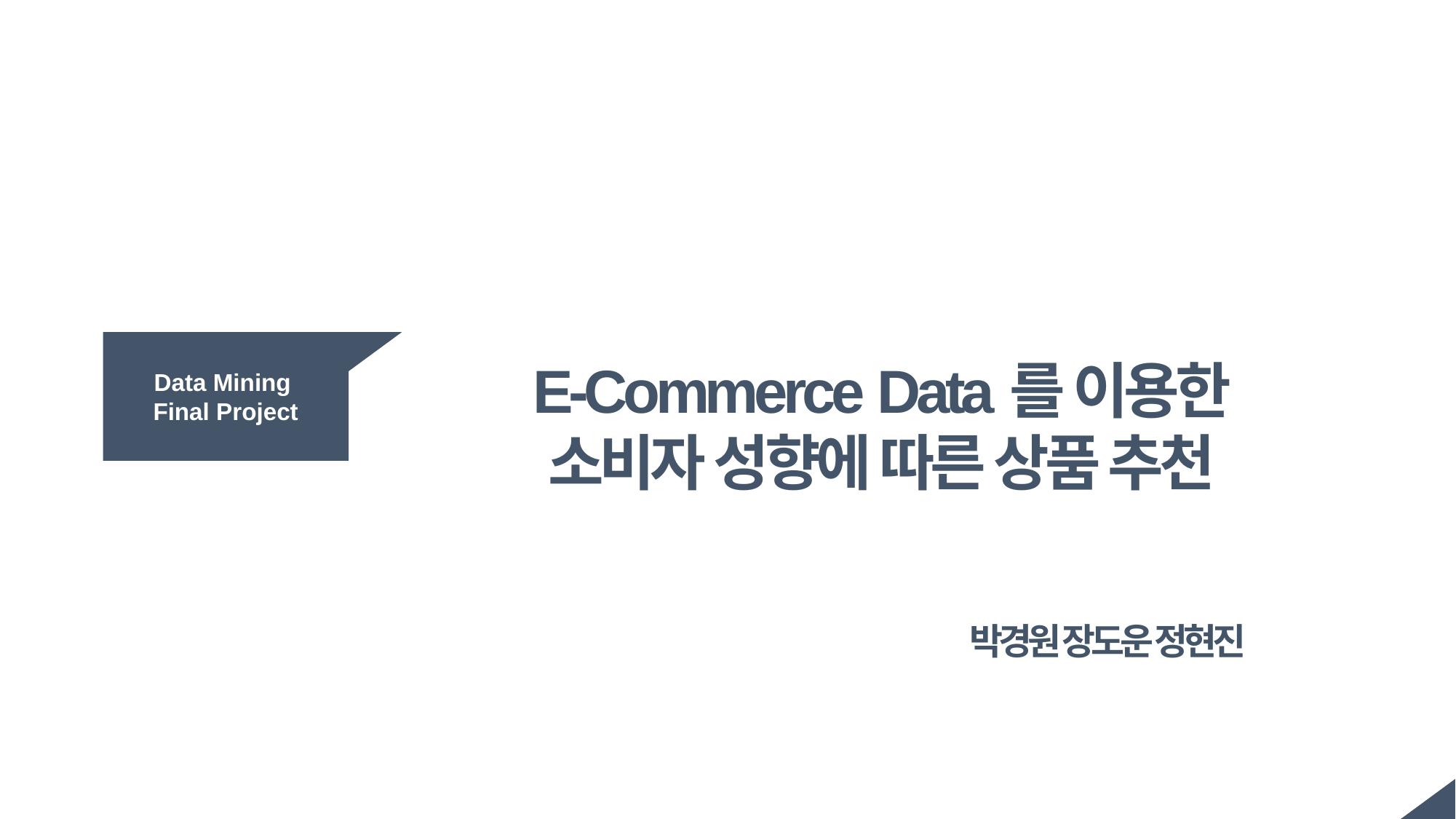

Data Mining
Final Project
E-Commerce Data를 이용한
소비자 성향에 따른 상품 추천
 박경원 장도운 정현진